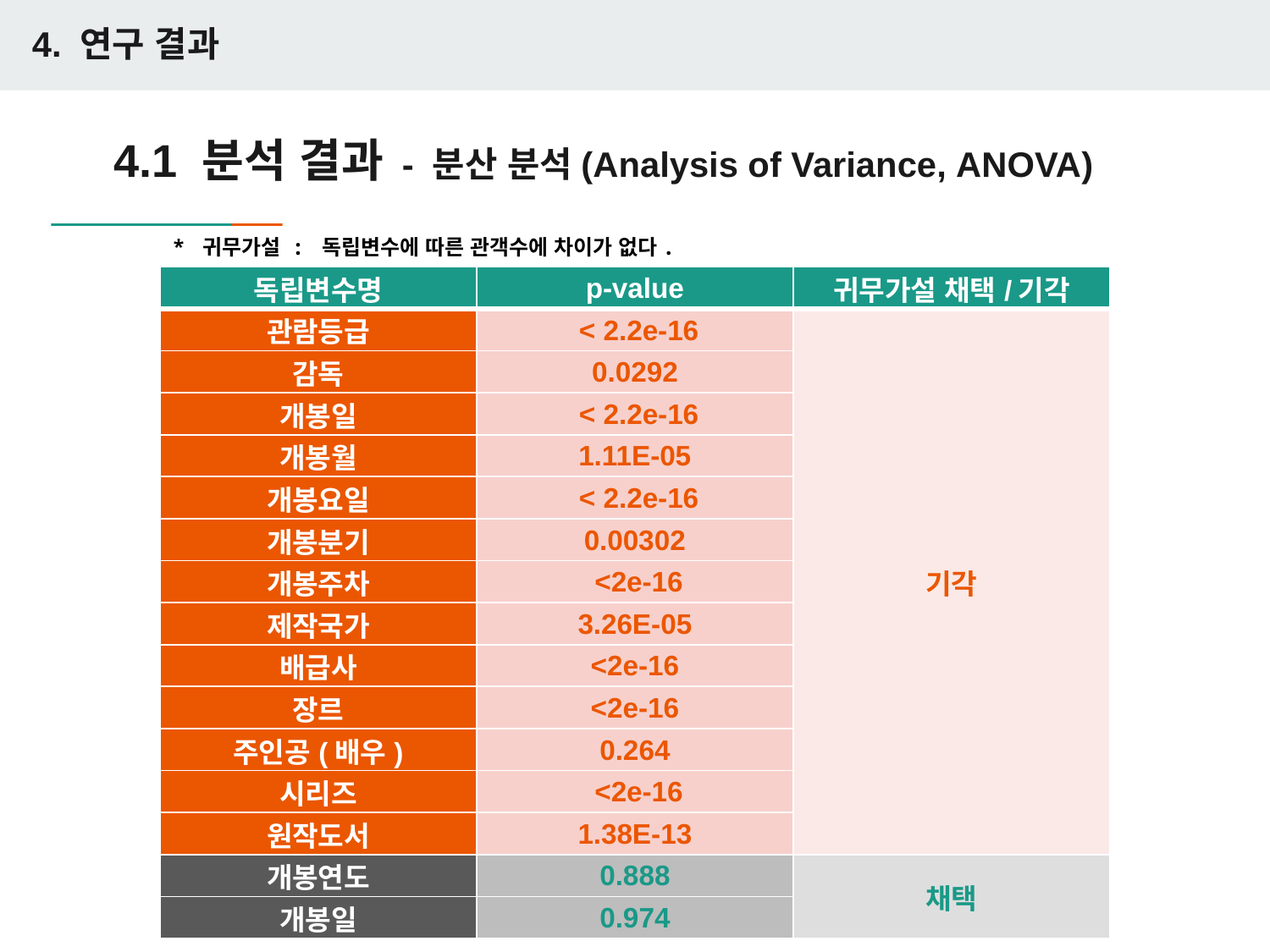

4. 연구 결과
# 4.1 분석 결과 - 분산 분석(Analysis of Variance, ANOVA)
* 귀무가설 : 독립변수에 따른 관객수에 차이가 없다.
| 독립변수명 | p-value | 귀무가설 채택/기각 |
| --- | --- | --- |
| 관람등급 | < 2.2e-16 | 기각 |
| 감독 | 0.0292 |  |
| 개봉일 | < 2.2e-16 |  |
| 개봉월 | 1.11E-05 |  |
| 개봉요일 | < 2.2e-16 |  |
| 개봉분기 | 0.00302 |  |
| 개봉주차 | <2e-16 |  |
| 제작국가 | 3.26E-05 |  |
| 배급사 | <2e-16 |  |
| 장르 | <2e-16 |  |
| 주인공(배우) | 0.264 |  |
| 시리즈 | <2e-16 |  |
| 원작도서 | 1.38E-13 |  |
| 개봉연도 | 0.888 | 채택 |
| 개봉일 | 0.974 |  |